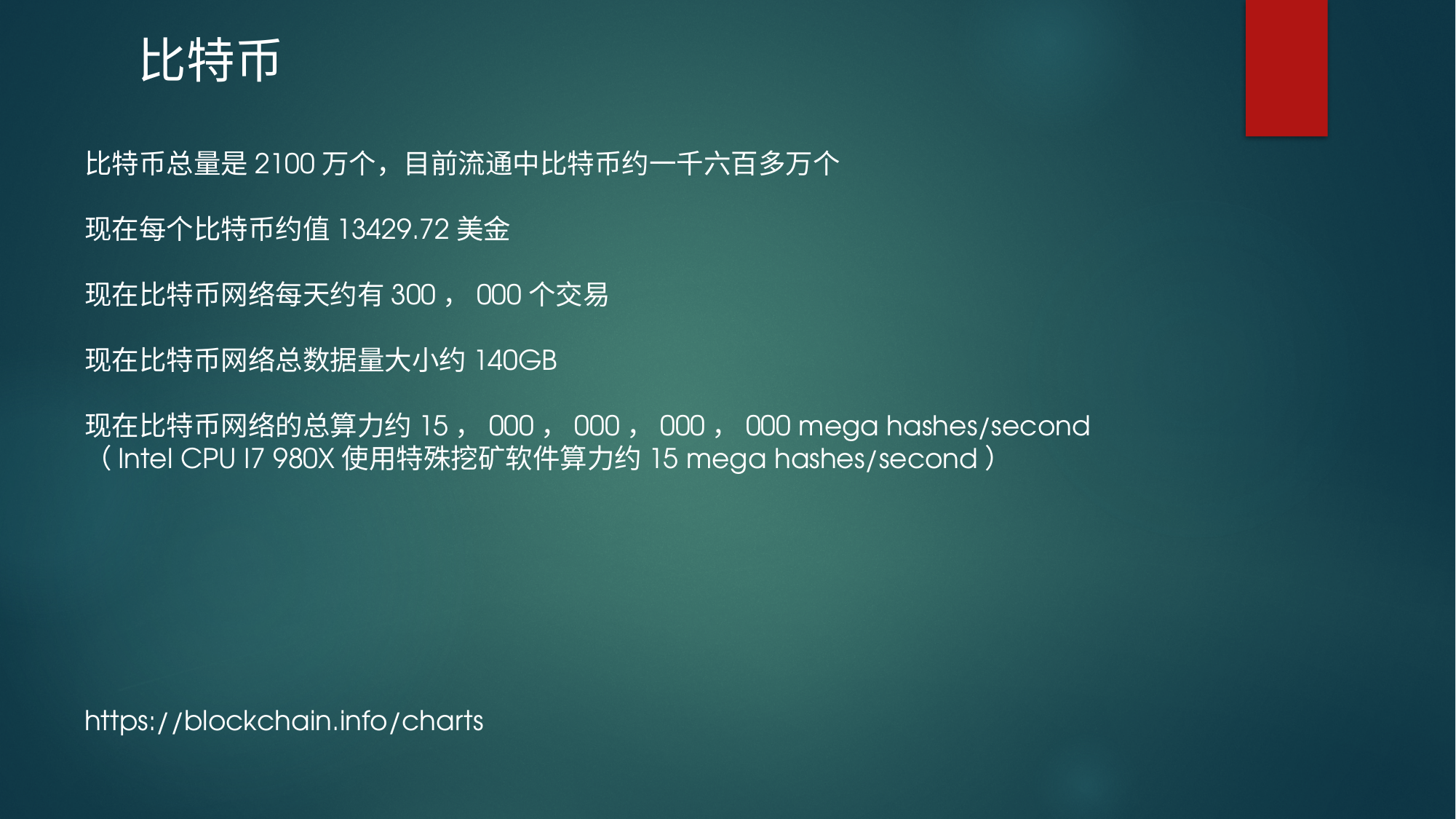

比特币
比特币总量是2100万个，目前流通中比特币约一千六百多万个

现在每个比特币约值13429.72美金

现在比特币网络每天约有300，000个交易

现在比特币网络总数据量大小约140GB

现在比特币网络的总算力约15，000，000，000，000 mega hashes/second
（Intel CPU I7 980X使用特殊挖矿软件算力约15 mega hashes/second）

https://blockchain.info/charts

RESTRICTED